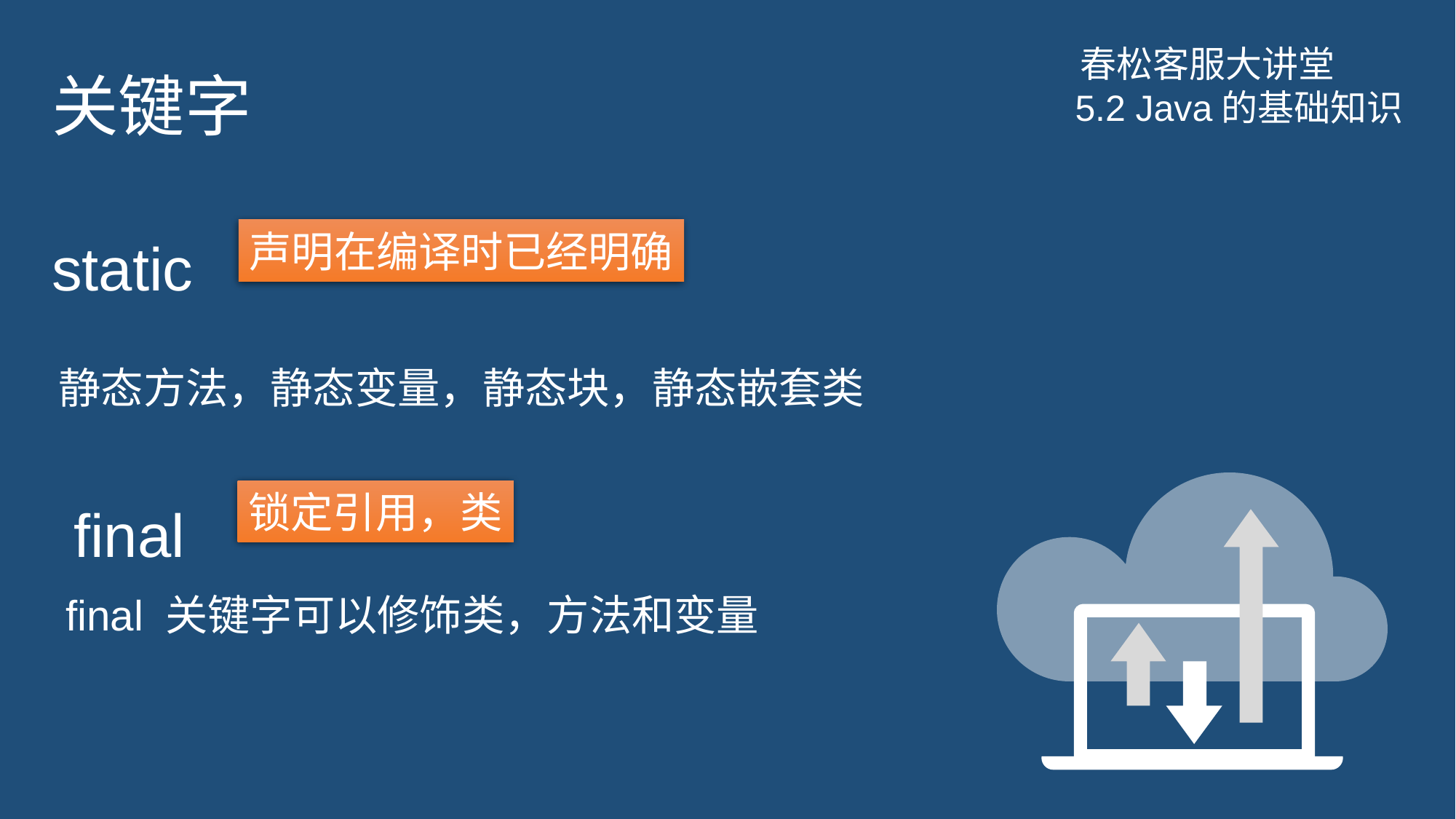

# 关键字
春松客服大讲堂
5.2 Java的基础知识
static
声明在编译时已经明确
静态方法，静态变量，静态块，静态嵌套类
final

锁定引用，类
final 关键字可以修饰类，方法和变量